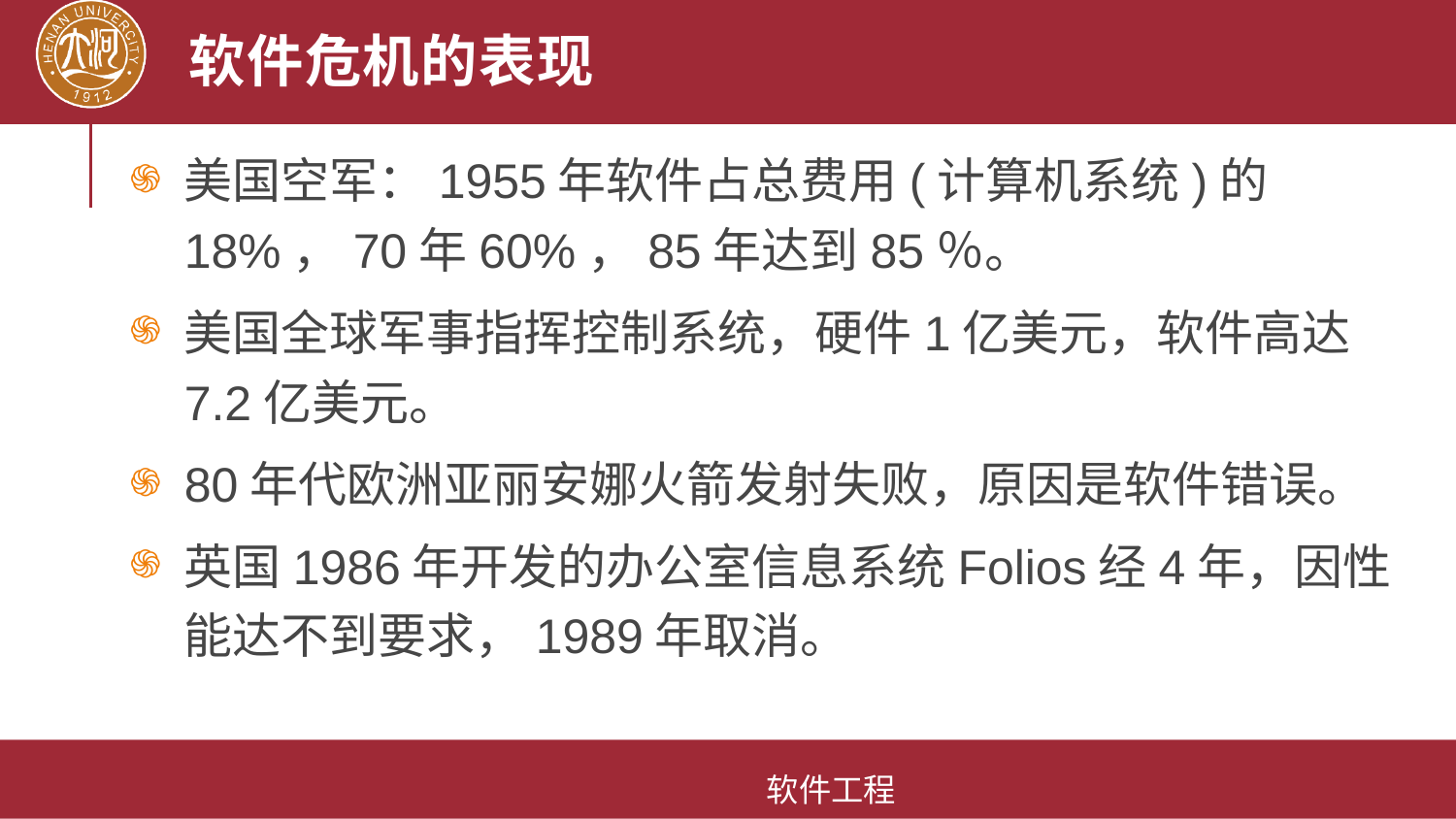

# 软件危机的表现
美国空军：1955年软件占总费用(计算机系统)的18%，70年60%，85年达到85％。
美国全球军事指挥控制系统，硬件1亿美元，软件高达7.2亿美元。
80年代欧洲亚丽安娜火箭发射失败，原因是软件错误。
英国1986年开发的办公室信息系统Folios经4年，因性能达不到要求，1989年取消。

软件工程
11